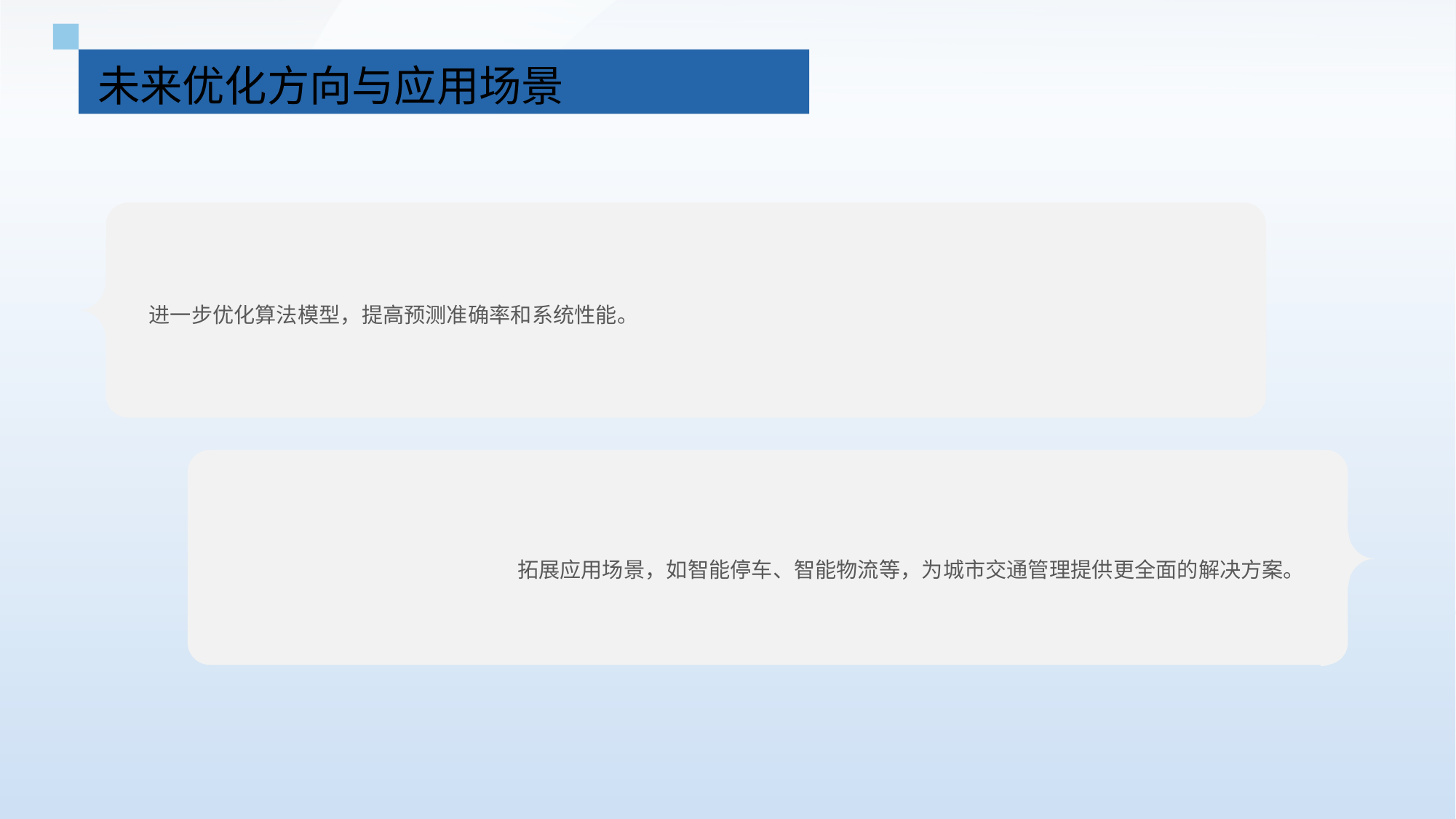

未来优化方向与应用场景

进一步优化算法模型，提高预测准确率和系统性能。

拓展应用场景，如智能停车、智能物流等，为城市交通管理提供更全面的解决方案。